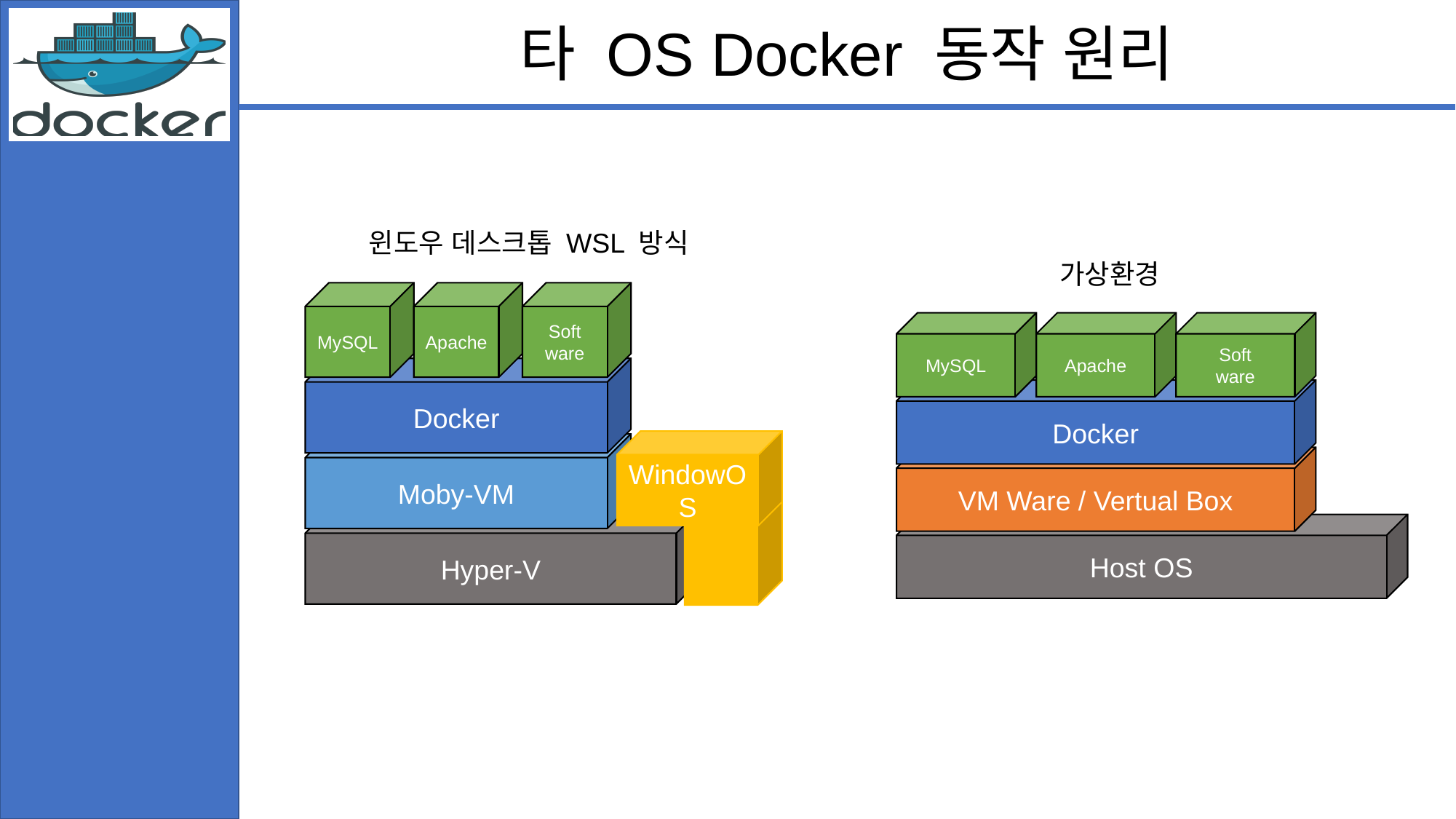

타 OS Docker 동작 원리
윈도우 데스크톱 WSL 방식
가상환경
MySQL
Apache
Soft
ware
Docker
WindowOS

Moby-VM
Hyper-V
MySQL
Apache
Soft
ware
Docker
VM Ware / Vertual Box
Host OS